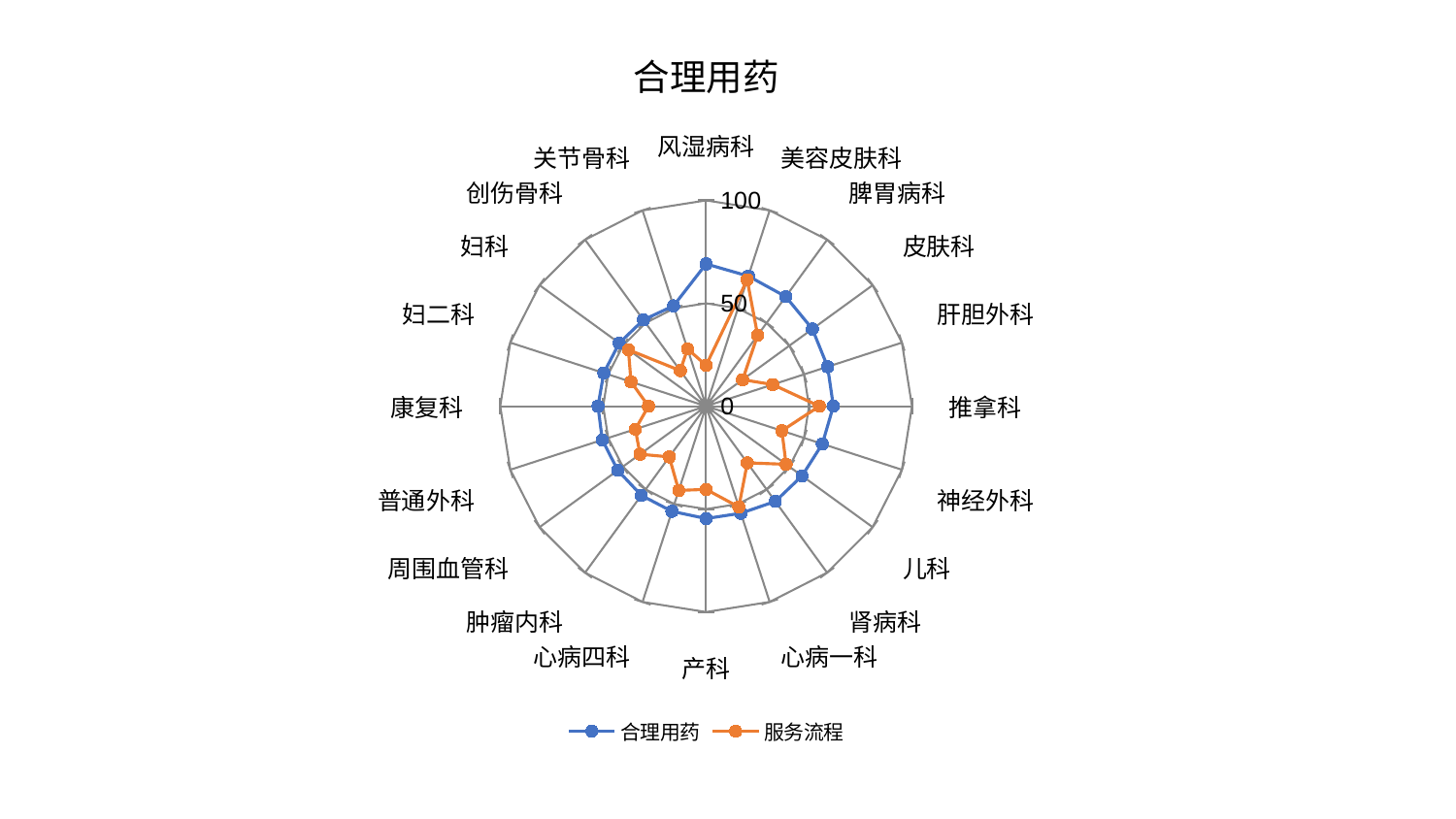

### Chart: 合理用药

| Category | 合理用药 | 服务流程 |
|---|---|---|
| 风湿病科 | 69.12510889335374 | 19.876237931635128 |
| 美容皮肤科 | 66.4554598282805 | 64.59836319206264 |
| 脾胃病科 | 65.80739859991965 | 42.61333487041548 |
| 皮肤科 | 63.80297714244776 | 21.92312311634059 |
| 肝胆外科 | 62.06260769868102 | 34.01016957527901 |
| 推拿科 | 61.812957157743476 | 55.0088680415247 |
| 神经外科 | 59.365191799352786 | 38.72462432849264 |
| 儿科 | 57.62578673024382 | 48.02818694726711 |
| 肾病科 | 57.19835130272283 | 34.0612524079458 |
| 心病一科 | 54.70035437405727 | 51.49481292063044 |
| 产科 | 54.61910903177639 | 40.440339385081465 |
| 心病四科 | 53.7278531749557 | 43.04733164759614 |
| 肿瘤内科 | 53.562052550284164 | 30.4808990680407 |
| 周围血管科 | 53.042674531048526 | 39.70468904832162 |
| 普通外科 | 53.030913289509456 | 36.135790644222396 |
| 康复科 | 52.5144704011449 | 27.99815597726551 |
| 妇二科 | 52.253450596394266 | 38.36370793333326 |
| 妇科 | 52.16279428599356 | 46.63421874681527 |
| 创伤骨科 | 51.83021400418505 | 21.37903761124872 |
| 关节骨科 | 51.2610869070681 | 29.27068952950276 |
47